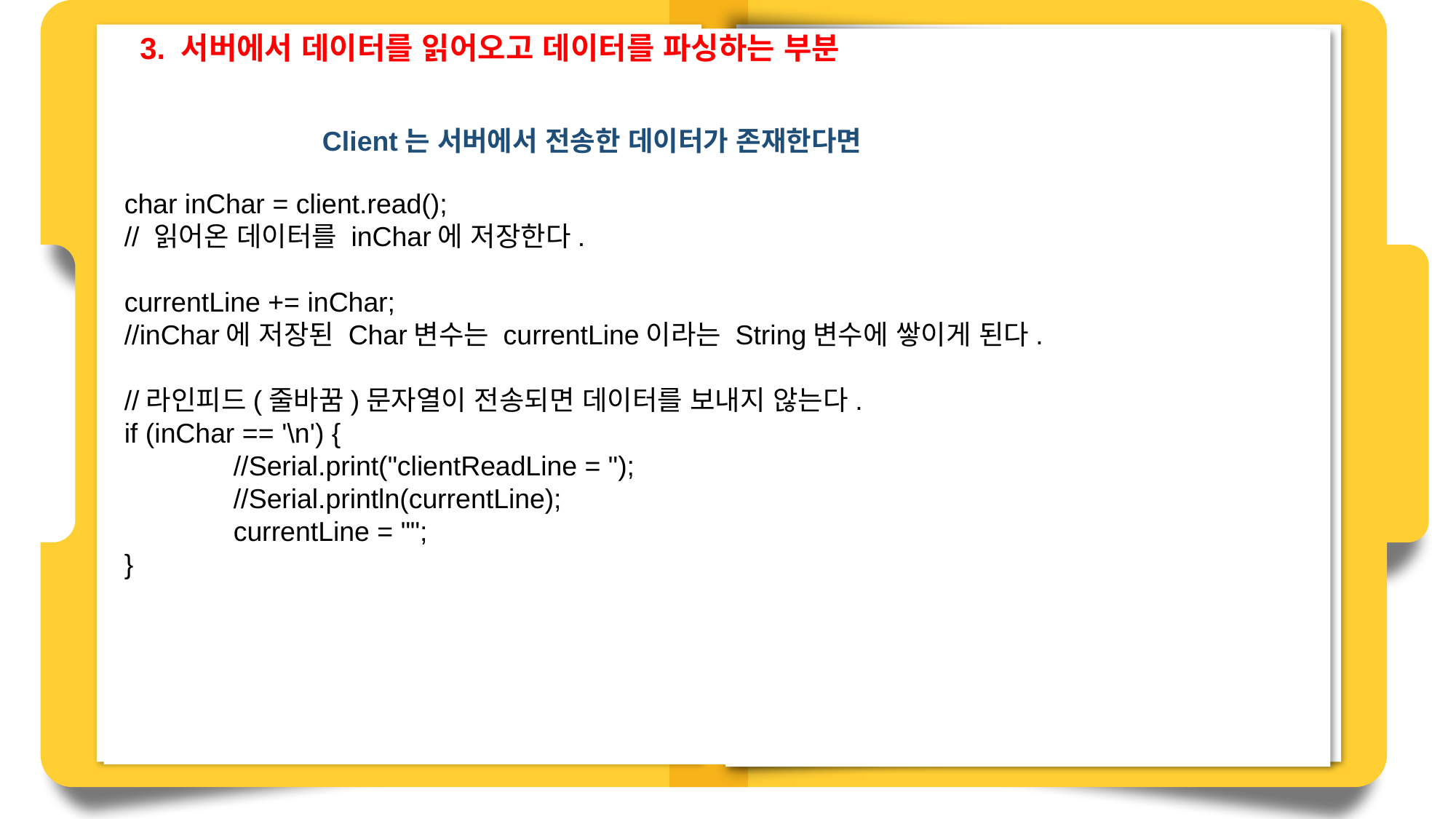

3. 서버에서 데이터를 읽어오고 데이터를 파싱하는 부분

Client는 서버에서 전송한 데이터가 존재한다면
char inChar = client.read();
// 읽어온 데이터를 inChar에 저장한다.

currentLine += inChar;
//inChar에 저장된 Char변수는 currentLine이라는 String변수에 쌓이게 된다.
//라인피드(줄바꿈)문자열이 전송되면 데이터를 보내지 않는다.
if (inChar == '\n') {
	//Serial.print("clientReadLine = ");
	//Serial.println(currentLine);
	currentLine = "";
}